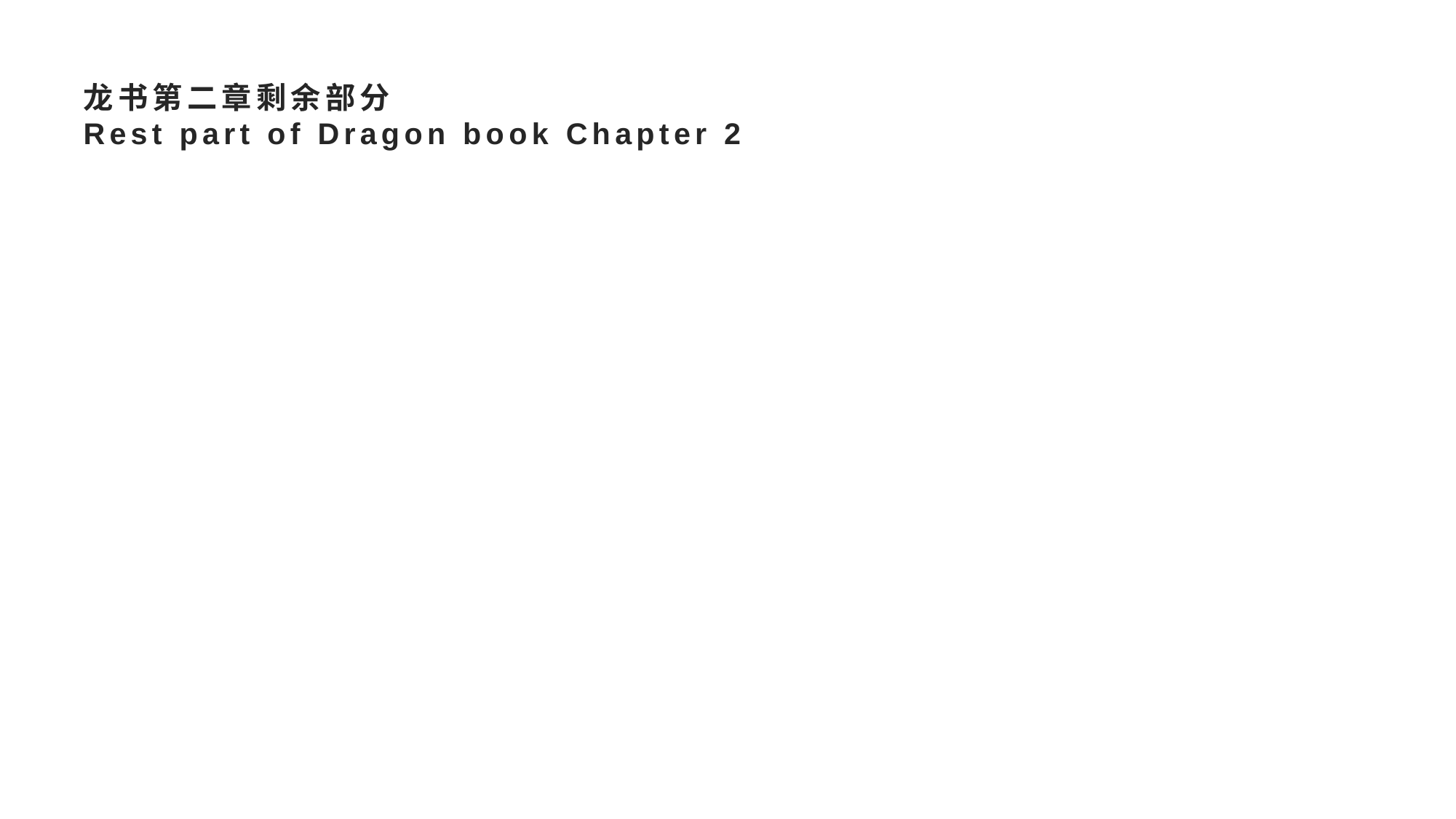

# 龙书第二章剩余部分 Rest part of Dragon book Chapter 2

50